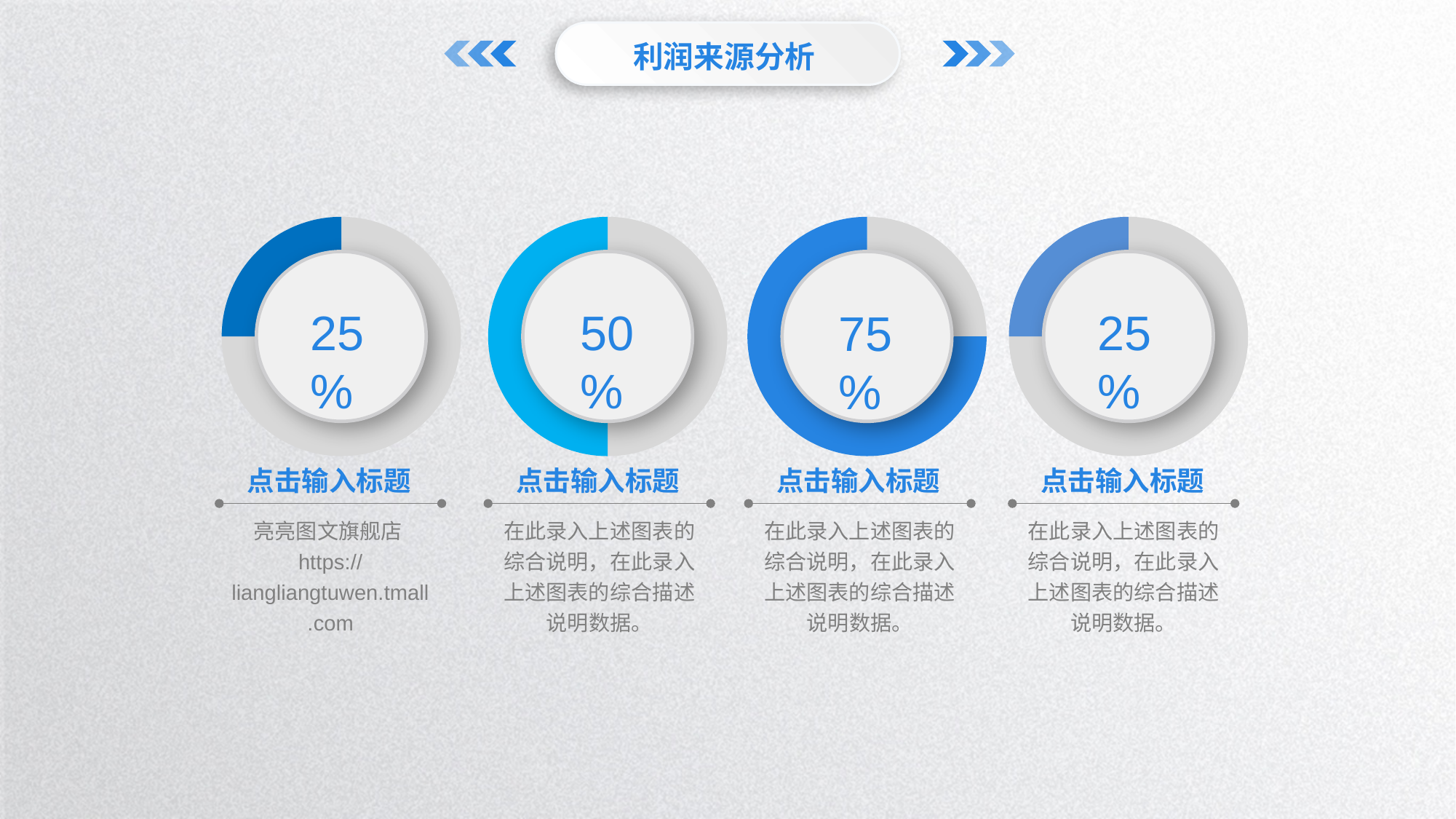

利润来源分析

### Chart

| Category | 销售额 |
|---|---|
| 第一季度 | 75.0 |
| 第二季度 | 25.0 |
25%

### Chart

| Category | 销售额 |
|---|---|
| 第一季度 | 50.0 |
| 第二季度 | 50.0 |
50%

### Chart

| Category | 销售额 |
|---|---|
| 第一季度 | 25.0 |
| 第二季度 | 75.0 |
75%

### Chart

| Category | 销售额 |
|---|---|
| 第一季度 | 75.0 |
| 第二季度 | 25.0 |
25%
点击输入标题
点击输入标题
点击输入标题
点击输入标题
亮亮图文旗舰店https://liangliangtuwen.tmall.com
在此录入上述图表的综合说明，在此录入上述图表的综合描述说明数据。
在此录入上述图表的综合说明，在此录入上述图表的综合描述说明数据。
在此录入上述图表的综合说明，在此录入上述图表的综合描述说明数据。